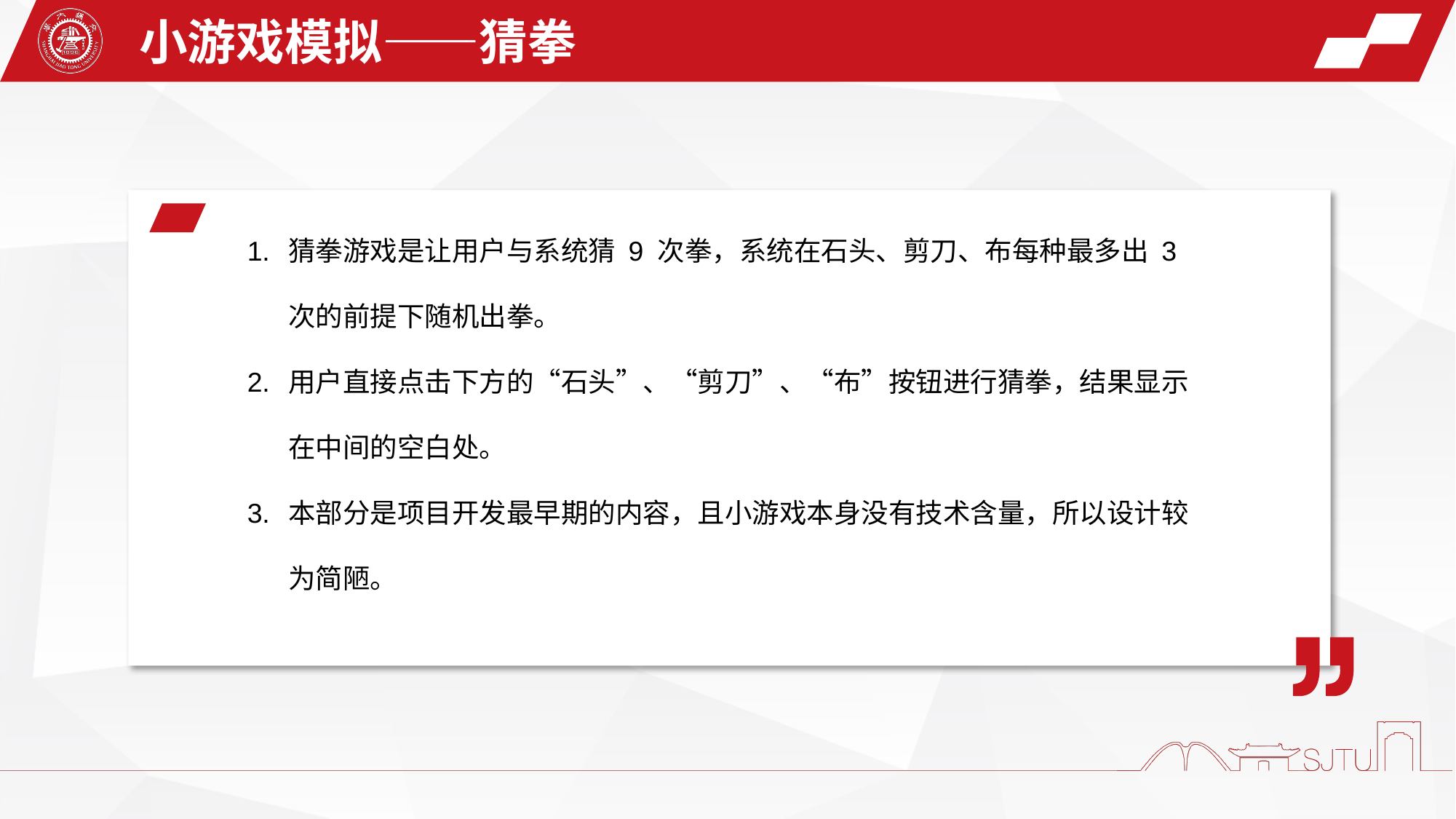

小游戏模拟——猜拳

猜拳游戏是让用户与系统猜 9 次拳，系统在石头、剪刀、布每种最多出 3 次的前提下随机出拳。
用户直接点击下方的“石头”、“剪刀”、“布”按钮进行猜拳，结果显示在中间的空白处。
本部分是项目开发最早期的内容，且小游戏本身没有技术含量，所以设计较为简陋。